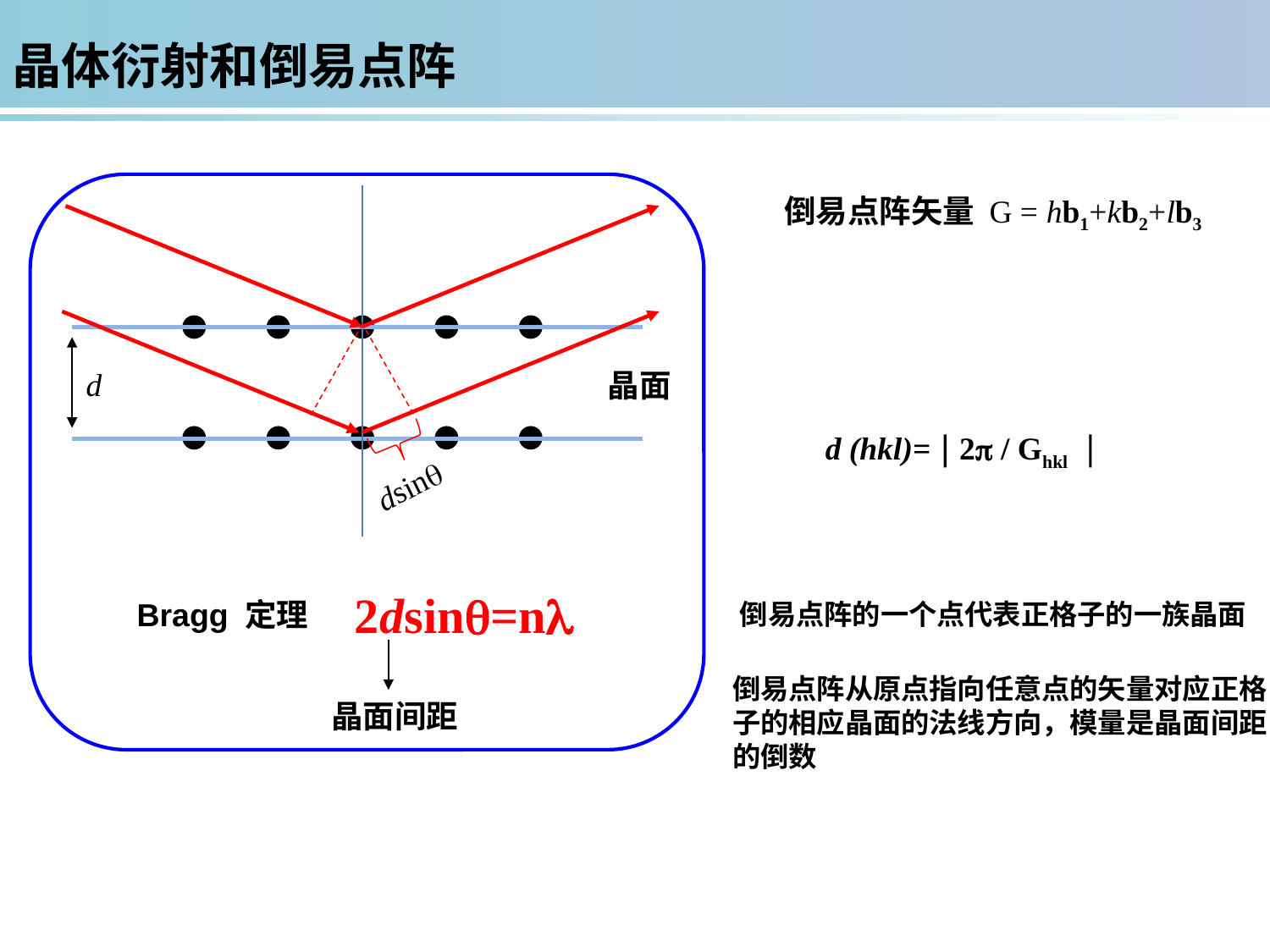

晶体衍射和倒易点阵

d
晶面

dsinθ
2dsinθ=nλ
Bragg 定理
晶面间距
倒易点阵矢量 G = hb1+kb2+lb3
d (hkl)= | 2π / Ghkl  |
倒易点阵的一个点代表正格子的一族晶面
倒易点阵从原点指向任意点的矢量对应正格子的相应晶面的法线方向，模量是晶面间距的倒数